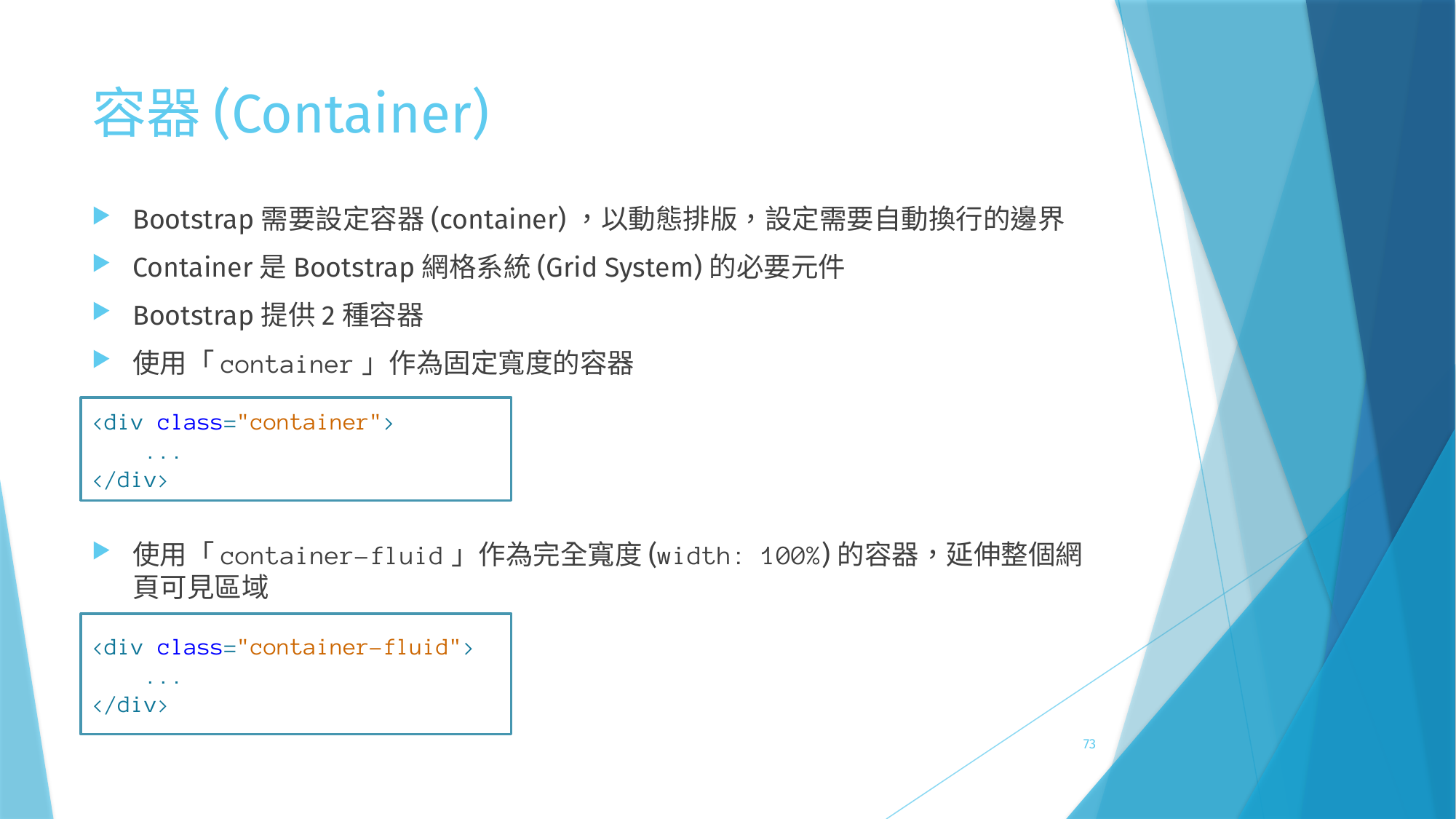

# 容器(Container)
Bootstrap需要設定容器(container)，以動態排版，設定需要自動換行的邊界
Container是Bootstrap網格系統(Grid System)的必要元件
Bootstrap提供2種容器
使用「container」作為固定寬度的容器

使用「container-fluid」作為完全寬度(width: 100%)的容器，延伸整個網頁可見區域

<div class="container">
    ...
</div>
<div class="container-fluid">
    ...
</div>
73